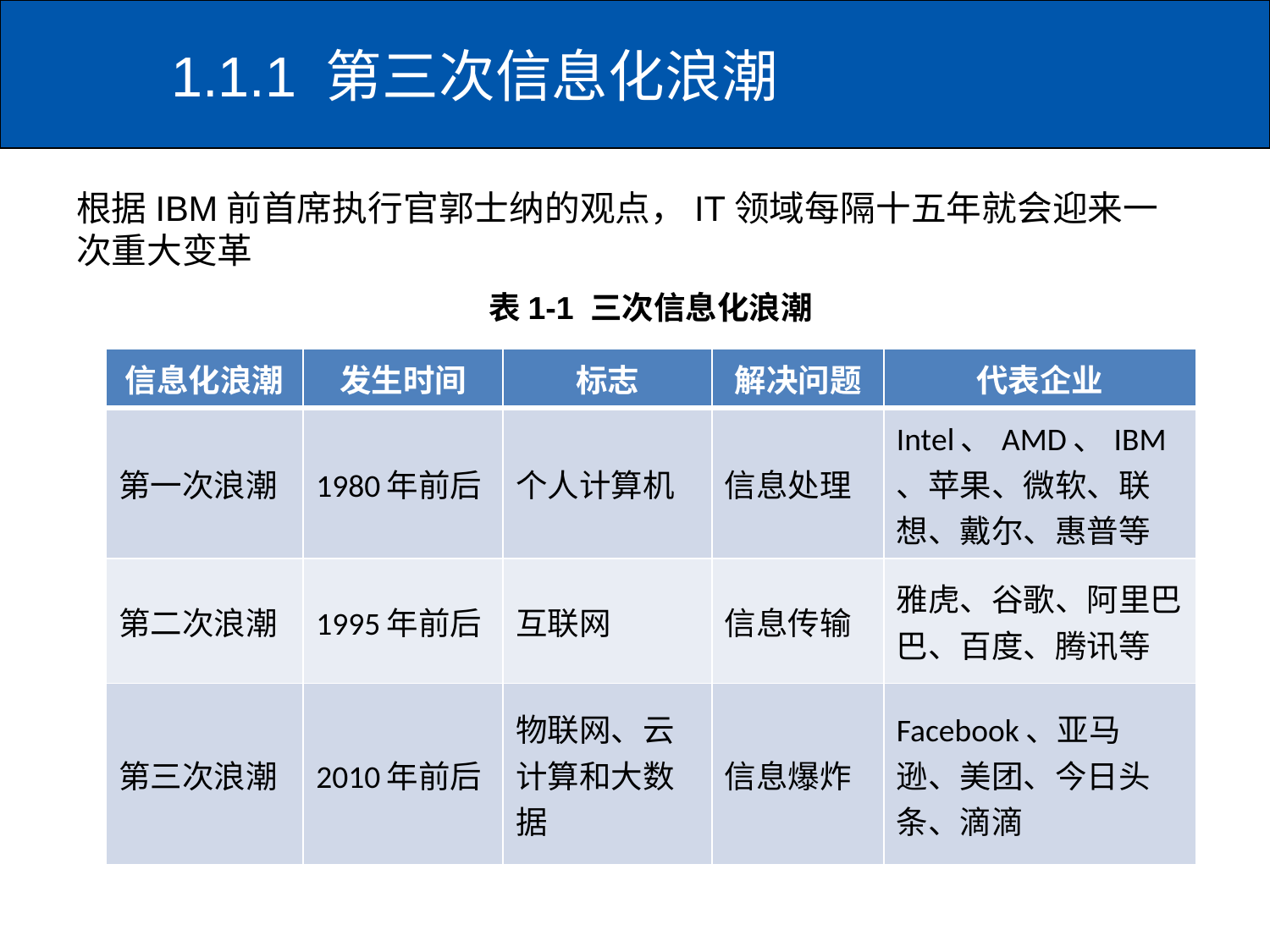

# 1.1.1 第三次信息化浪潮
根据IBM前首席执行官郭士纳的观点，IT领域每隔十五年就会迎来一次重大变革
表1-1 三次信息化浪潮
| 信息化浪潮 | 发生时间 | 标志 | 解决问题 | 代表企业 |
| --- | --- | --- | --- | --- |
| 第一次浪潮 | 1980年前后 | 个人计算机 | 信息处理 | Intel、AMD、IBM、苹果、微软、联想、戴尔、惠普等 |
| 第二次浪潮 | 1995年前后 | 互联网 | 信息传输 | 雅虎、谷歌、阿里巴巴、百度、腾讯等 |
| 第三次浪潮 | 2010年前后 | 物联网、云计算和大数据 | 信息爆炸 | Facebook、亚马逊、美团、今日头条、滴滴 |